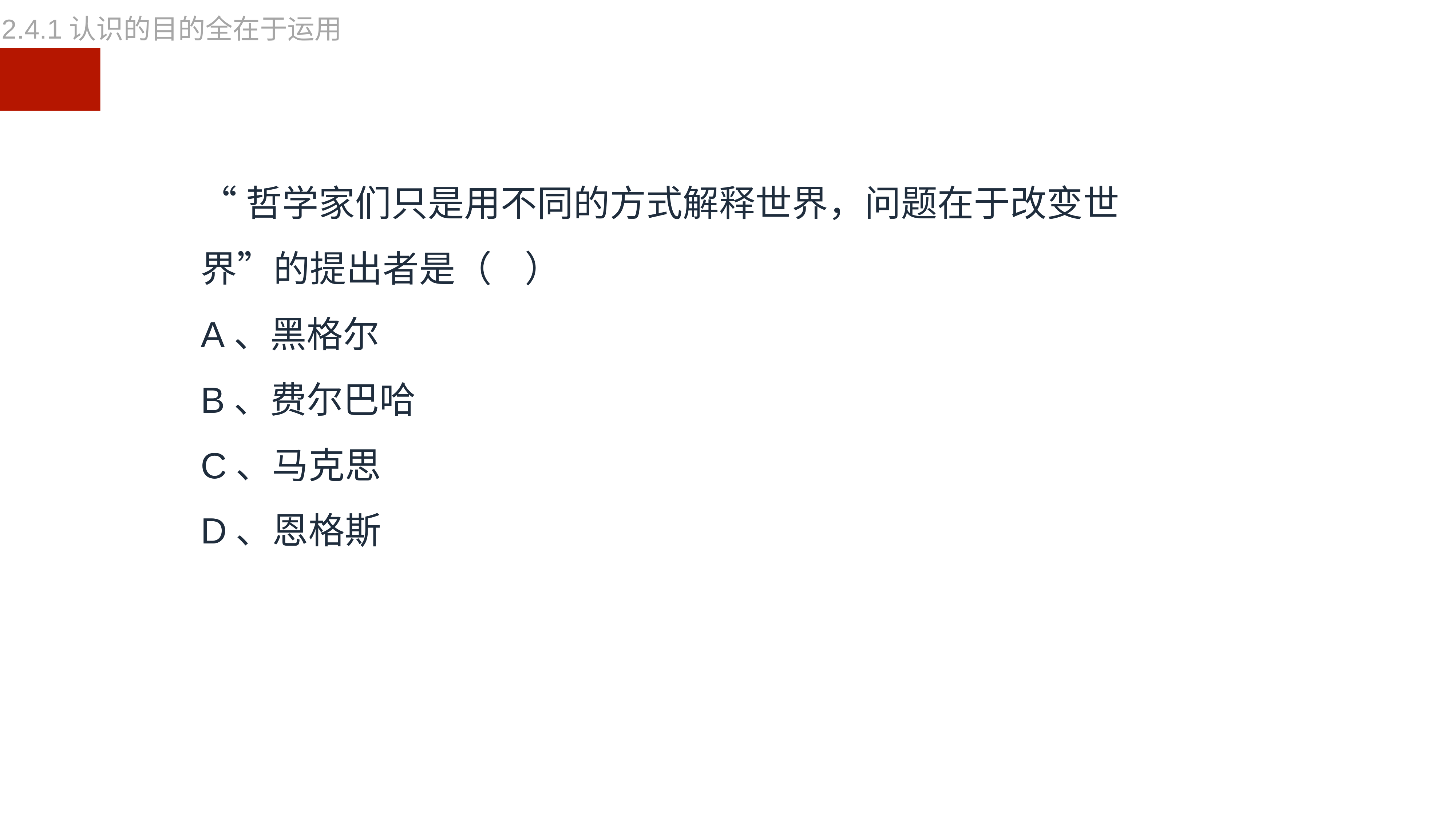

2.4.1认识的目的全在于运用
“哲学家们只是用不同的方式解释世界，问题在于改变世界”的提出者是（    ）
A、黑格尔
B、费尔巴哈
C、马克思
D、恩格斯